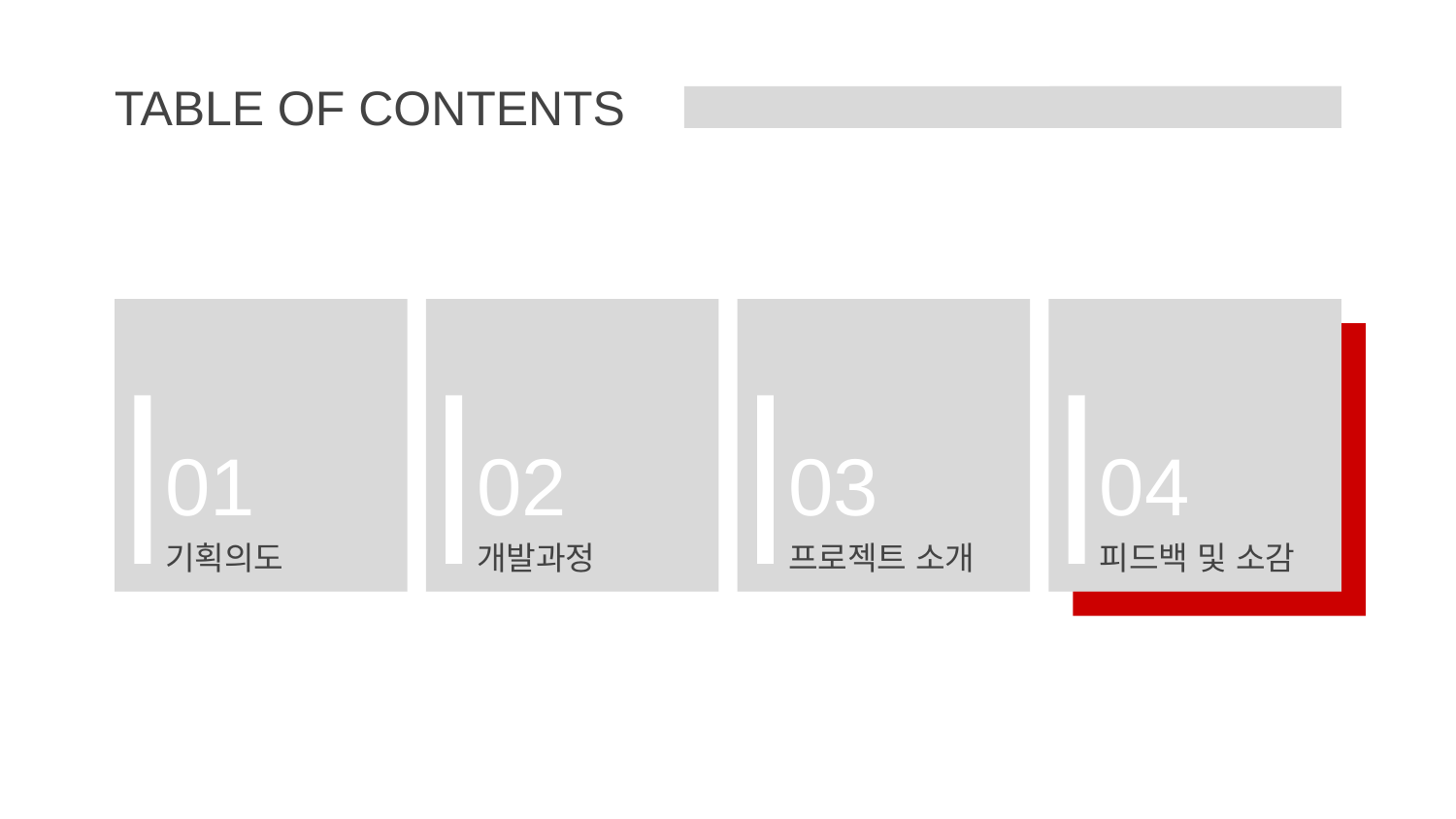

TABLE OF CONTENTS

01
02
03
04
기획의도
개발과정
프로젝트 소개
피드백 및 소감